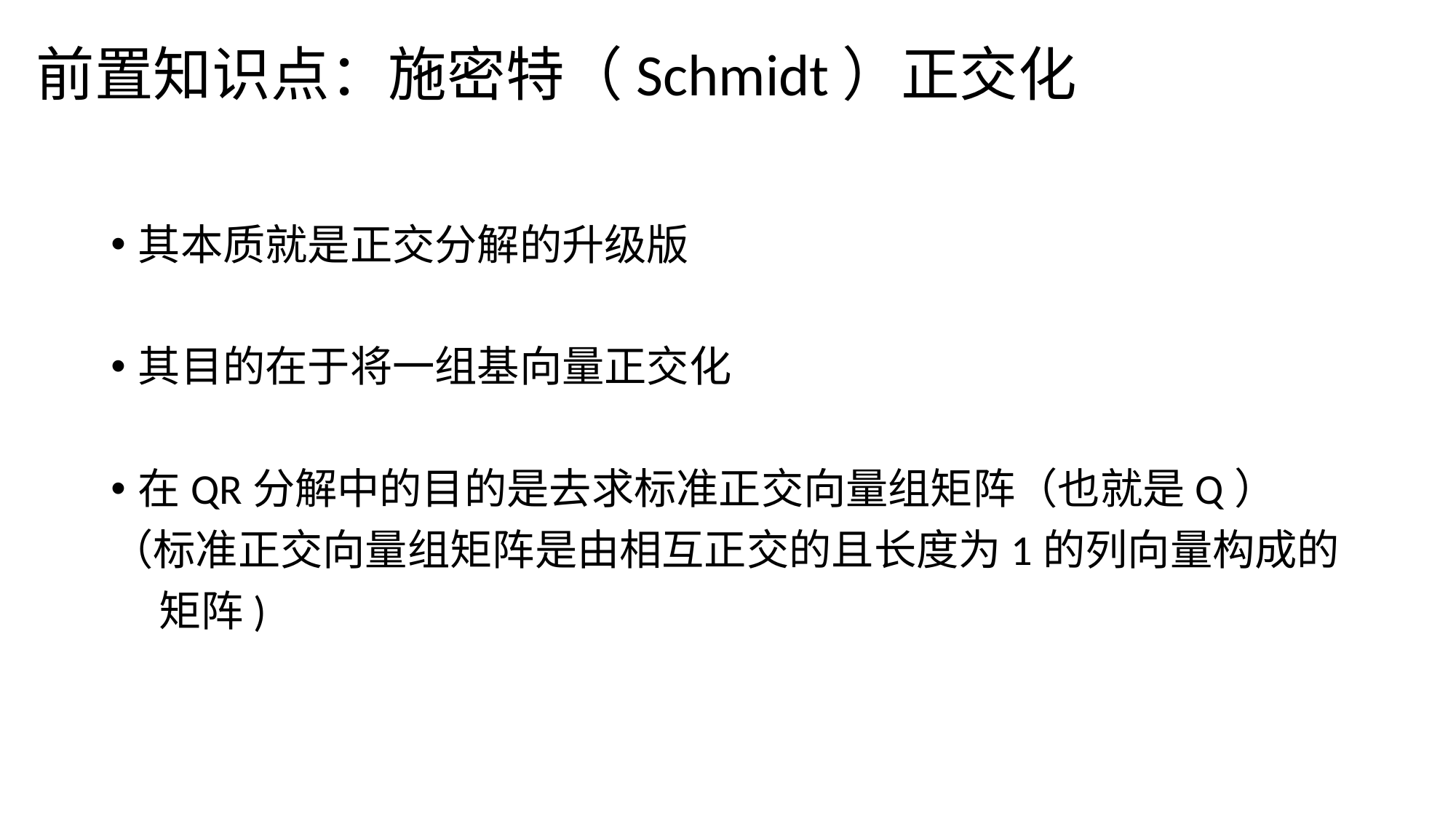

# 前置知识点：施密特（Schmidt）正交化
其本质就是正交分解的升级版

其目的在于将一组基向量正交化

在QR分解中的目的是去求标准正交向量组矩阵（也就是Q）
（标准正交向量组矩阵是由相互正交的且长度为1的列向量构成的
    矩阵)